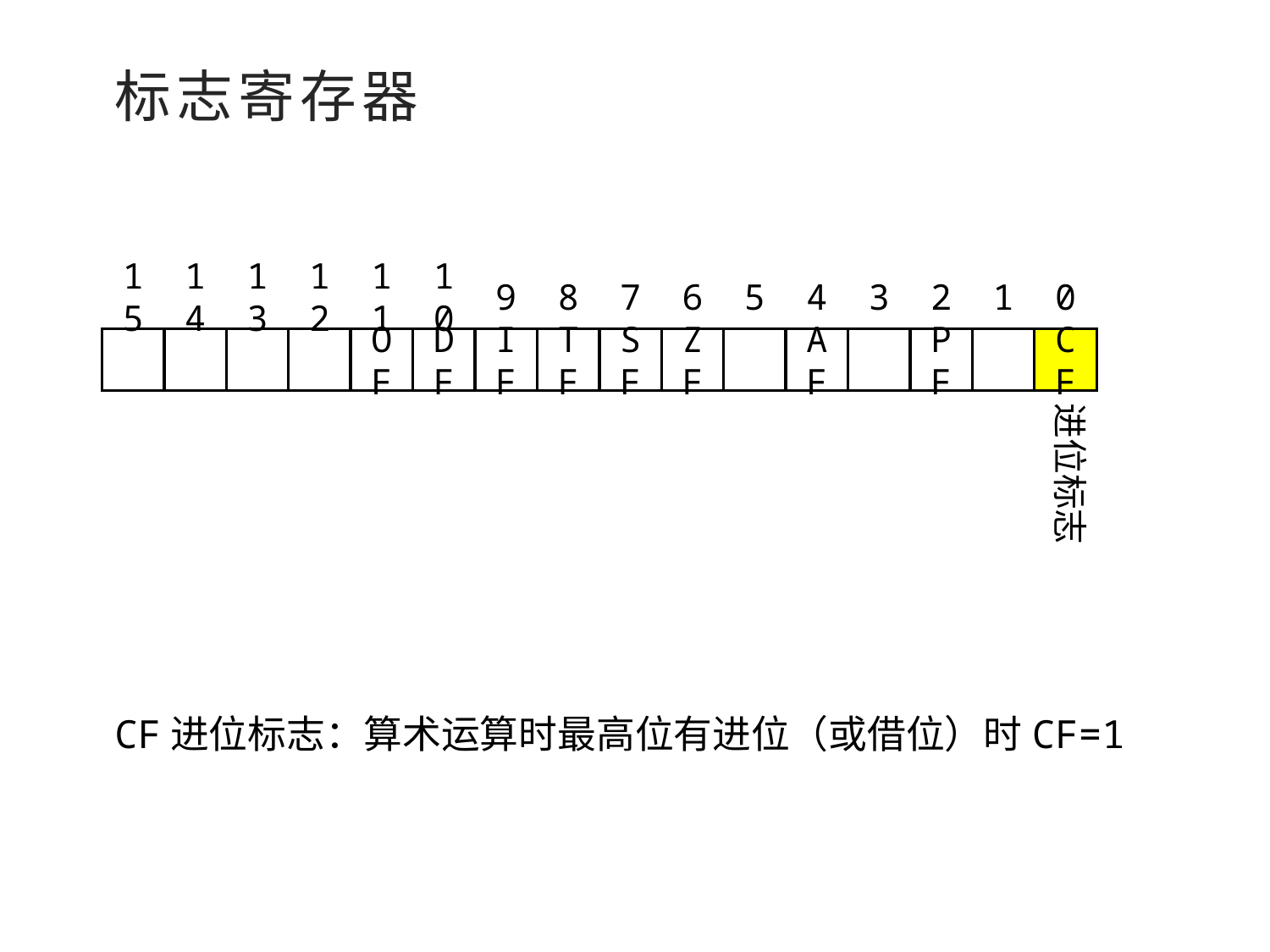

标志寄存器
15
14
13
12
11
10
9
8
7
6
5
4
3
2
1
0

OF
DF
IF
TF
SF
ZF

AF

PF

CF
进位标志
CF进位标志：算术运算时最高位有进位（或借位）时CF=1